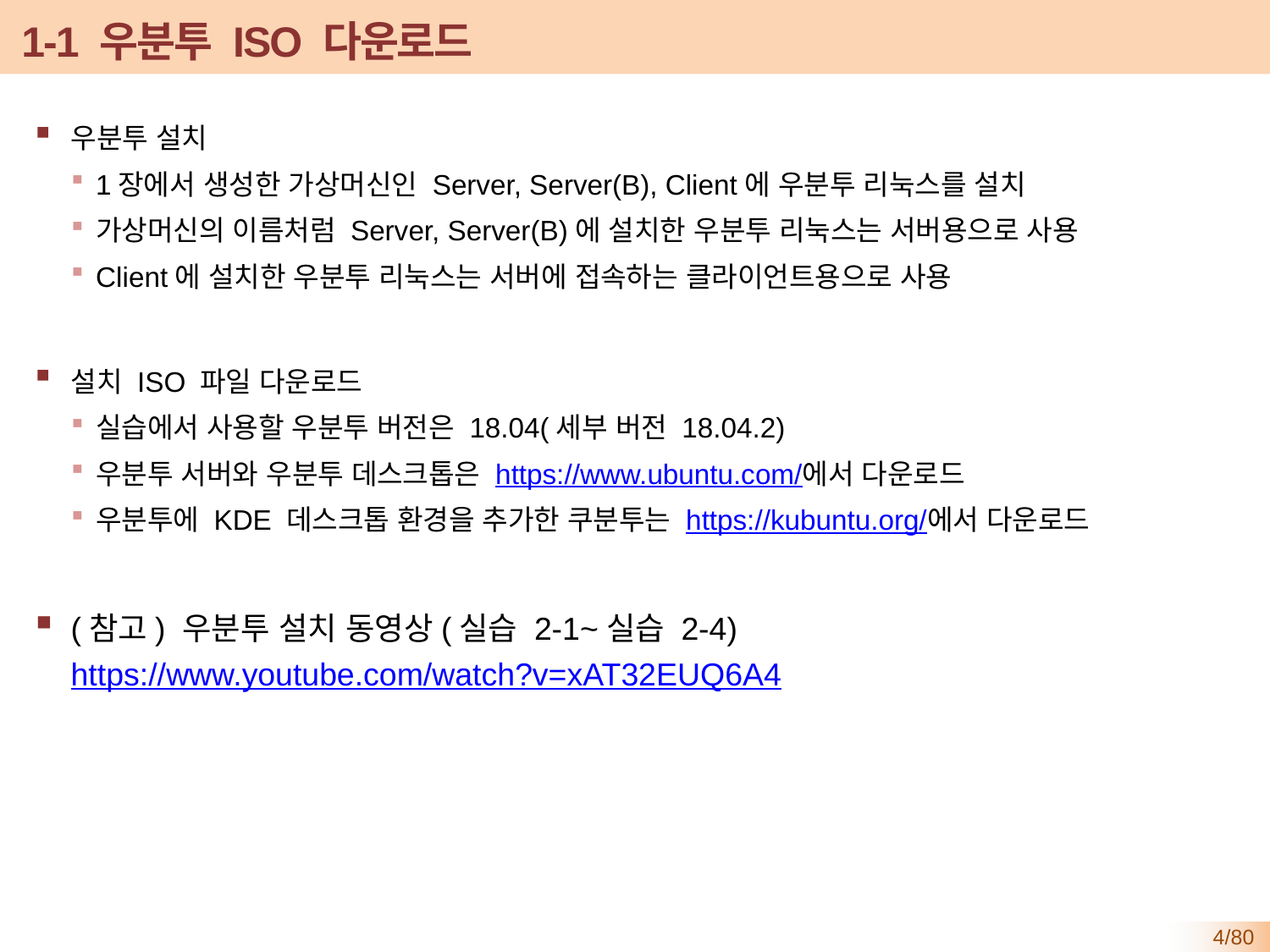

# 1-1 우분투 ISO 다운로드
우분투 설치
1장에서 생성한 가상머신인 Server, Server(B), Client에 우분투 리눅스를 설치
가상머신의 이름처럼 Server, Server(B)에 설치한 우분투 리눅스는 서버용으로 사용
Client에 설치한 우분투 리눅스는 서버에 접속하는 클라이언트용으로 사용

설치 ISO 파일 다운로드
실습에서 사용할 우분투 버전은 18.04(세부 버전 18.04.2)
우분투 서버와 우분투 데스크톱은 https://www.ubuntu.com/에서 다운로드
우분투에 KDE 데스크톱 환경을 추가한 쿠분투는 https://kubuntu.org/에서 다운로드

(참고) 우분투 설치 동영상(실습 2-1~실습 2-4)
https://www.youtube.com/watch?v=xAT32EUQ6A4